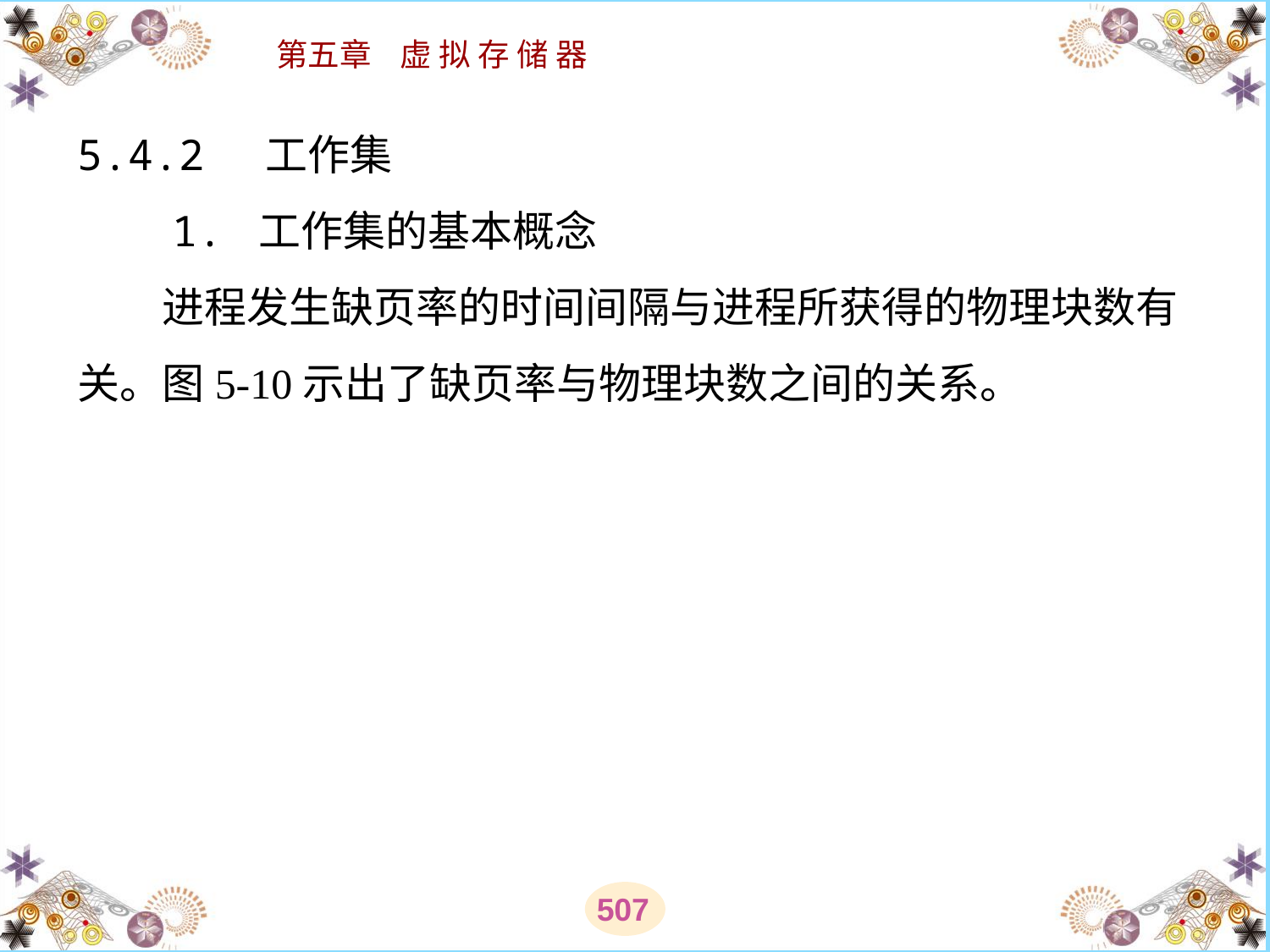

# 5.4.2  工作集 　　1. 工作集的基本概念 　　进程发生缺页率的时间间隔与进程所获得的物理块数有关。图5-10示出了缺页率与物理块数之间的关系。